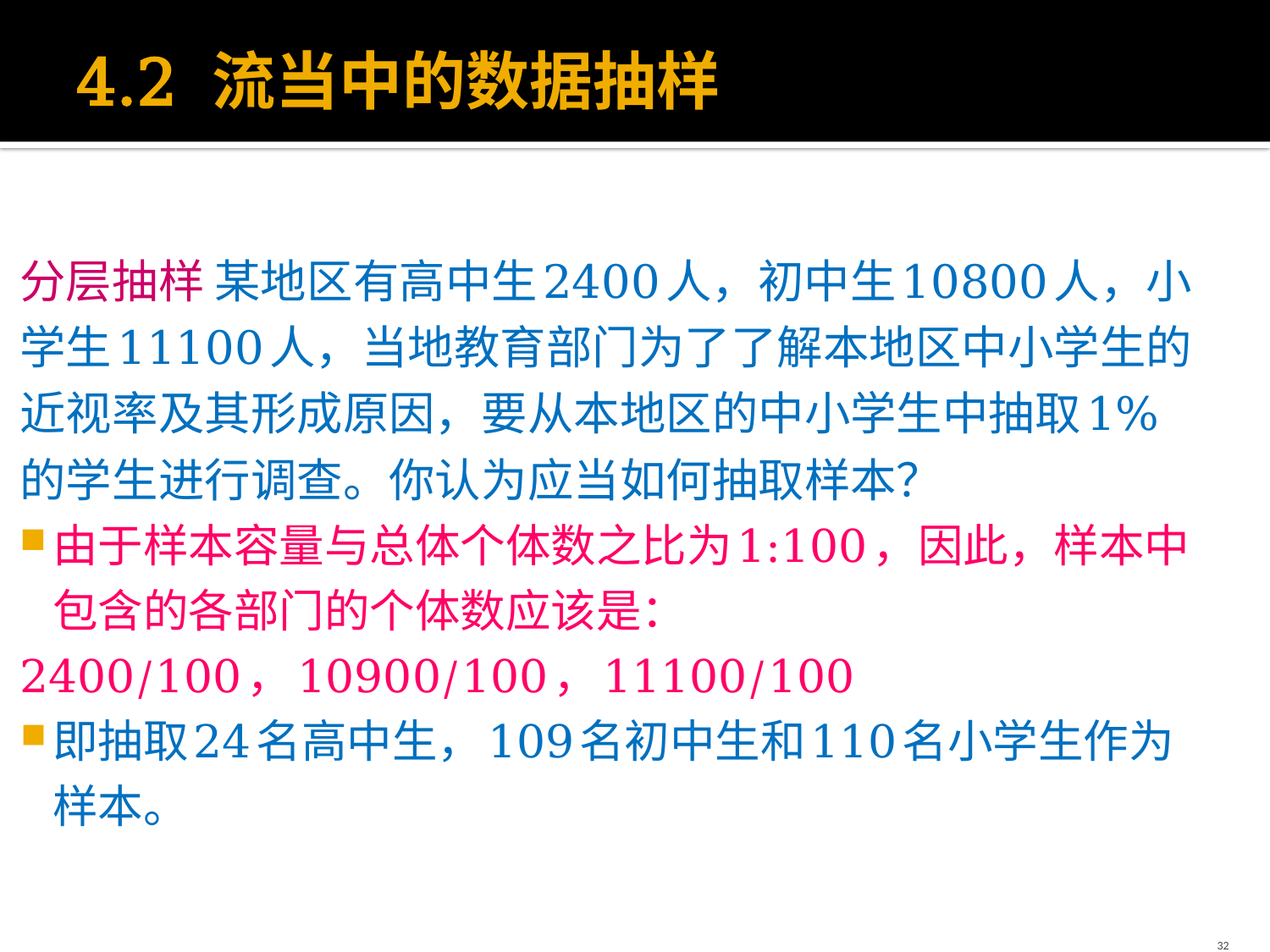

# 4.2 流当中的数据抽样
分层抽样 某地区有高中生2400人，初中生10800人，小学生11100人，当地教育部门为了了解本地区中小学生的近视率及其形成原因，要从本地区的中小学生中抽取1%的学生进行调查。你认为应当如何抽取样本？
由于样本容量与总体个体数之比为1:100，因此，样本中包含的各部门的个体数应该是：
2400/100，10900/100，11100/100
即抽取24名高中生，109名初中生和110名小学生作为样本。

32